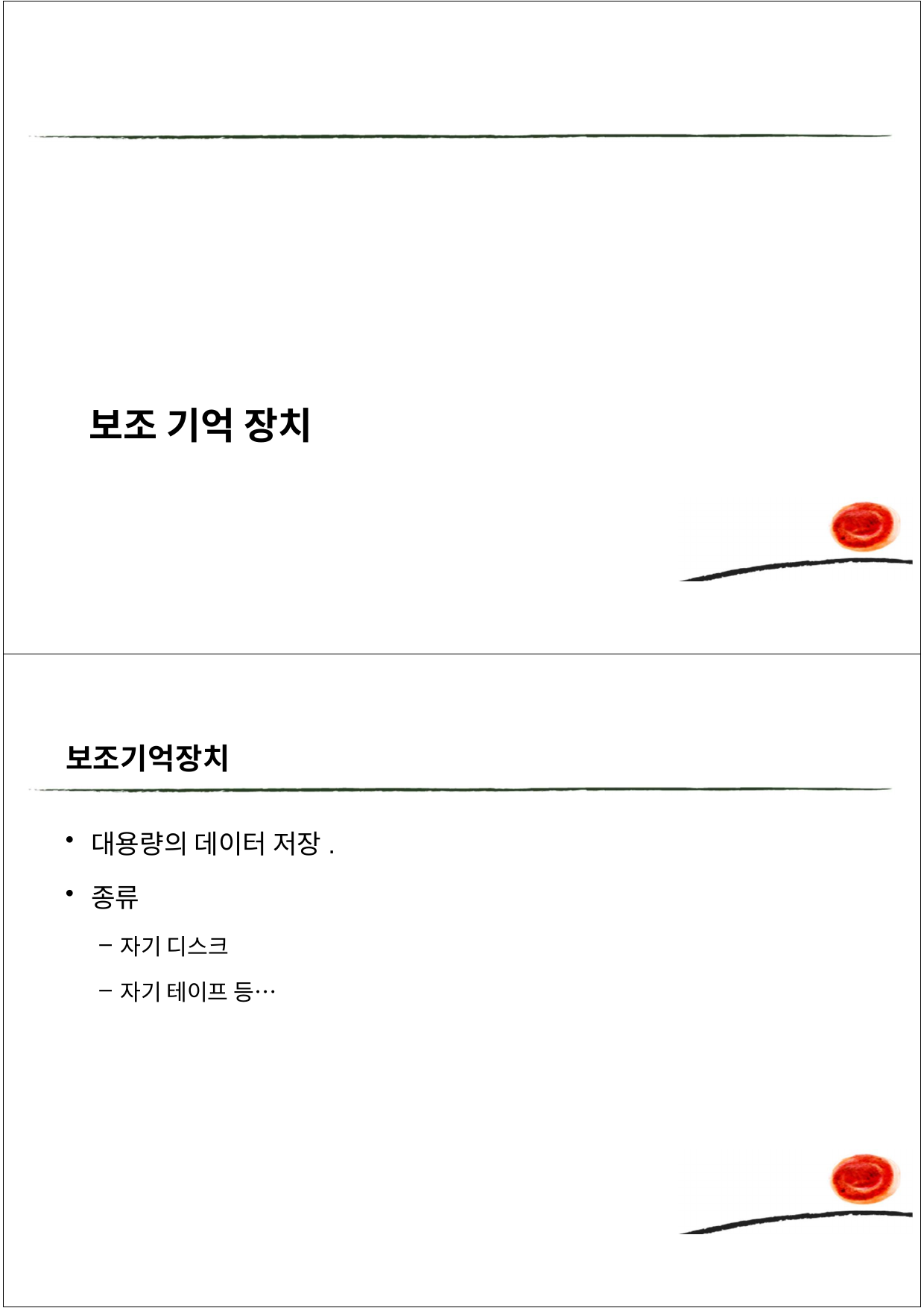

# 보조 기억 장치

보조기억장치

대용량의 데이터 저장.
종류
자기 디스크
자기 테이프 등…